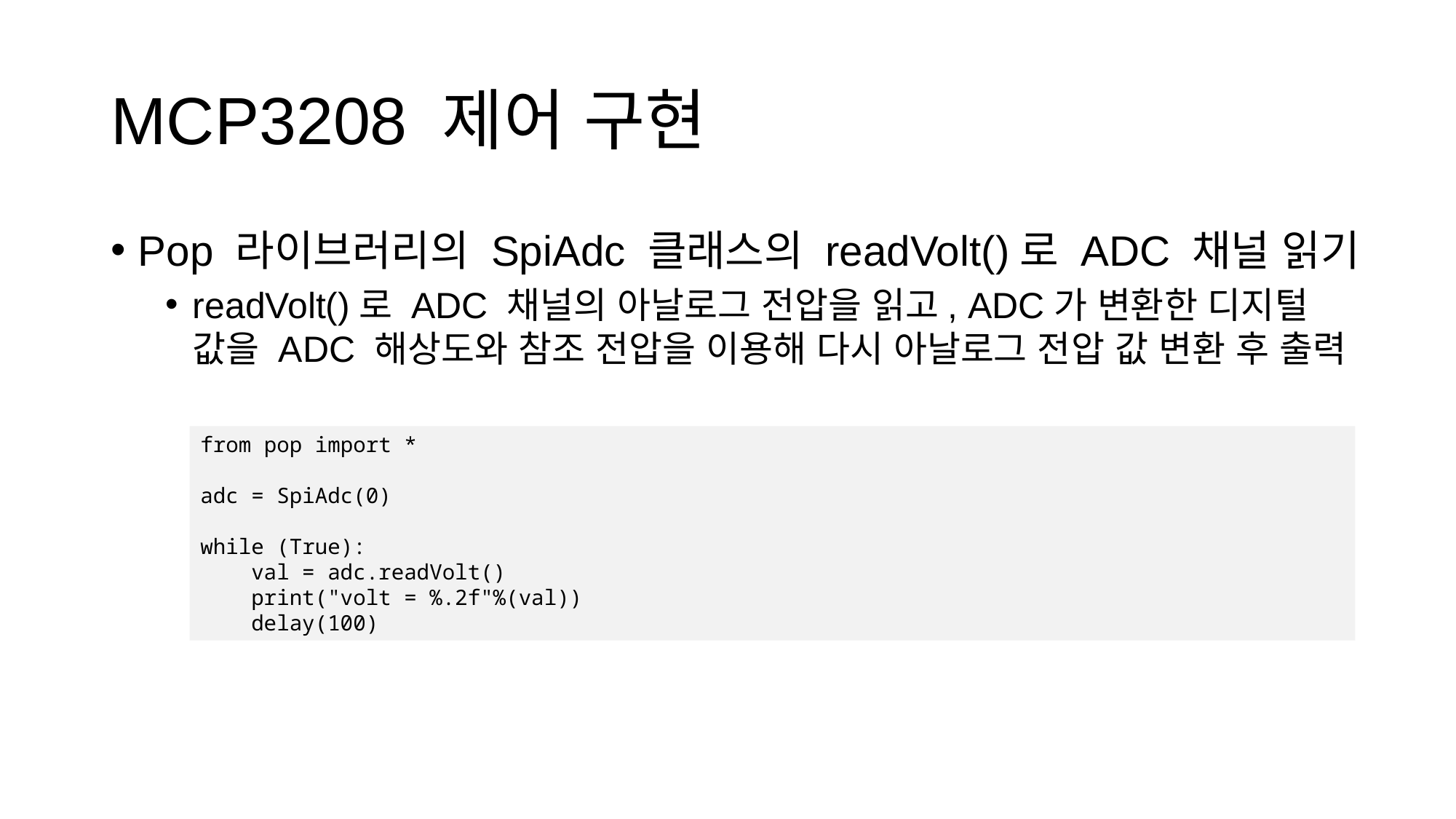

# MCP3208 제어 구현
Pop 라이브러리의 SpiAdc 클래스의 readVolt()로 ADC 채널 읽기
readVolt()로 ADC 채널의 아날로그 전압을 읽고, ADC가 변환한 디지털 값을 ADC 해상도와 참조 전압을 이용해 다시 아날로그 전압 값 변환 후 출력
from pop import *

adc = SpiAdc(0)

while (True):
    val = adc.readVolt()
    print("volt = %.2f"%(val))
    delay(100)